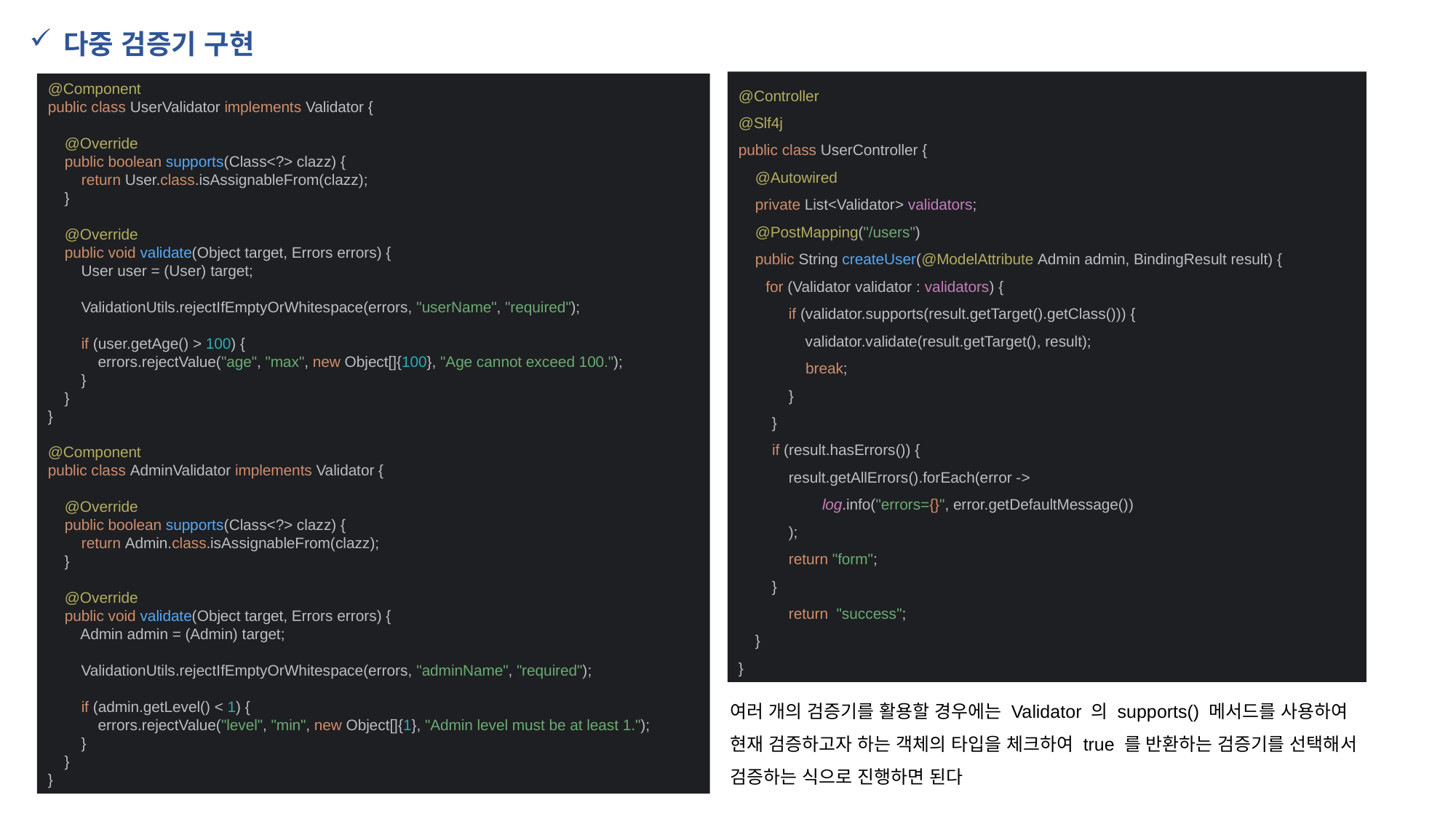

다중 검증기 구현
@Component
public class UserValidator implements Validator {
    @Override
    public boolean supports(Class<?> clazz) {
        return User.class.isAssignableFrom(clazz);
    }
    @Override
    public void validate(Object target, Errors errors) {
        User user = (User) target;
        ValidationUtils.rejectIfEmptyOrWhitespace(errors, "userName", "required");
        if (user.getAge() > 100) {
            errors.rejectValue("age", "max", new Object[]{100}, "Age cannot exceed 100.");
        }
    }
}
@Component
public class AdminValidator implements Validator {
    @Override
    public boolean supports(Class<?> clazz) {
        return Admin.class.isAssignableFrom(clazz);
    }
    @Override
    public void validate(Object target, Errors errors) {
        Admin admin = (Admin) target;
        ValidationUtils.rejectIfEmptyOrWhitespace(errors, "adminName", "required");
        if (admin.getLevel() < 1) {
            errors.rejectValue("level", "min", new Object[]{1}, "Admin level must be at least 1.");
        }
    }
}
@Controller
@Slf4j
public class UserController {
    @Autowired
    private List<Validator> validators;
    @PostMapping("/users")
    public String createUser(@ModelAttribute Admin admin, BindingResult result) {
   for (Validator validator : validators) {
            if (validator.supports(result.getTarget().getClass())) {
                validator.validate(result.getTarget(), result);
                break;
            }
        }
        if (result.hasErrors()) {
            result.getAllErrors().forEach(error ->
                    log.info("errors={}", error.getDefaultMessage())
            );
            return "form";
        }
            return  "success";
    }
}
여러 개의 검증기를 활용할 경우에는 Validator 의 supports() 메서드를 사용하여
현재 검증하고자 하는 객체의 타입을 체크하여 true 를 반환하는 검증기를 선택해서
검증하는 식으로 진행하면 된다